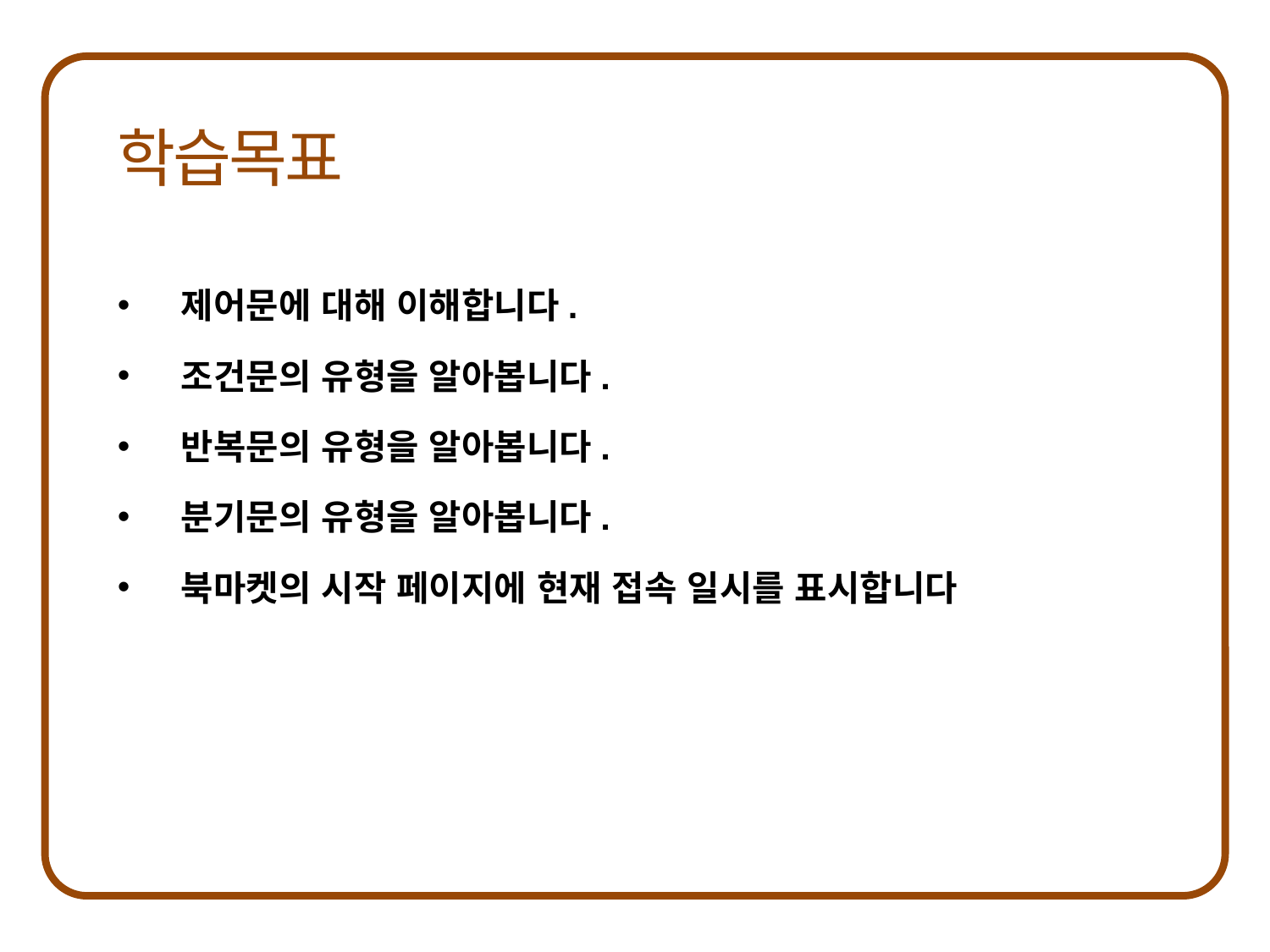

제어문에 대해 이해합니다.
조건문의 유형을 알아봅니다.
반복문의 유형을 알아봅니다.
분기문의 유형을 알아봅니다.
북마켓의 시작 페이지에 현재 접속 일시를 표시합니다